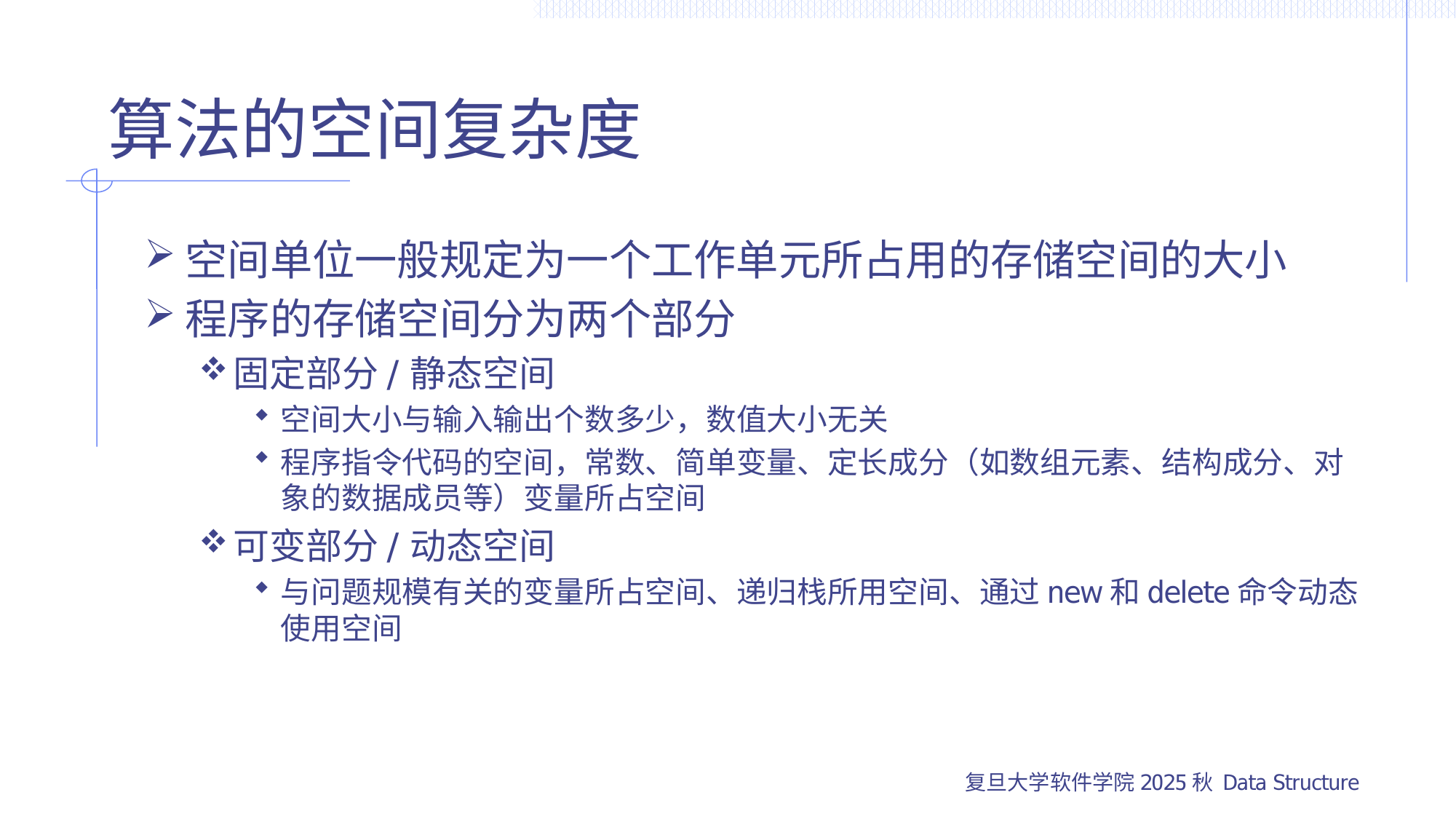

# 算法的空间复杂度
空间单位一般规定为一个工作单元所占用的存储空间的大小
程序的存储空间分为两个部分
固定部分/静态空间
空间大小与输入输出个数多少，数值大小无关
程序指令代码的空间，常数、简单变量、定长成分（如数组元素、结构成分、对象的数据成员等）变量所占空间
可变部分/动态空间
与问题规模有关的变量所占空间、递归栈所用空间、通过new和delete命令动态使用空间